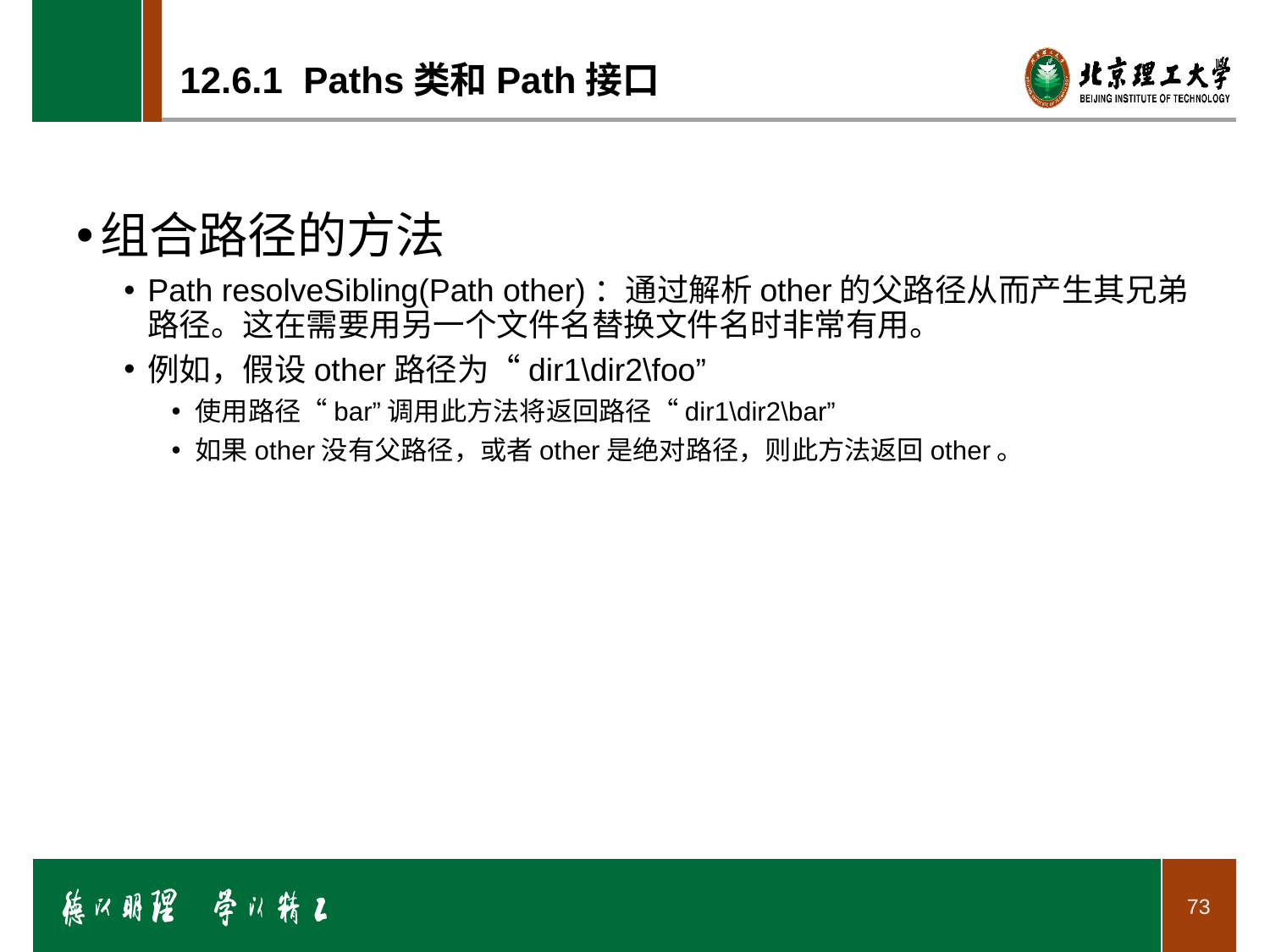

# 12.6.1  Paths类和Path接口
组合路径的方法
Path resolveSibling(Path other)：通过解析other的父路径从而产生其兄弟路径。这在需要用另一个文件名替换文件名时非常有用。
例如，假设other路径为“dir1\dir2\foo”
使用路径“bar”调用此方法将返回路径“dir1\dir2\bar”
如果other没有父路径，或者other是绝对路径，则此方法返回other。